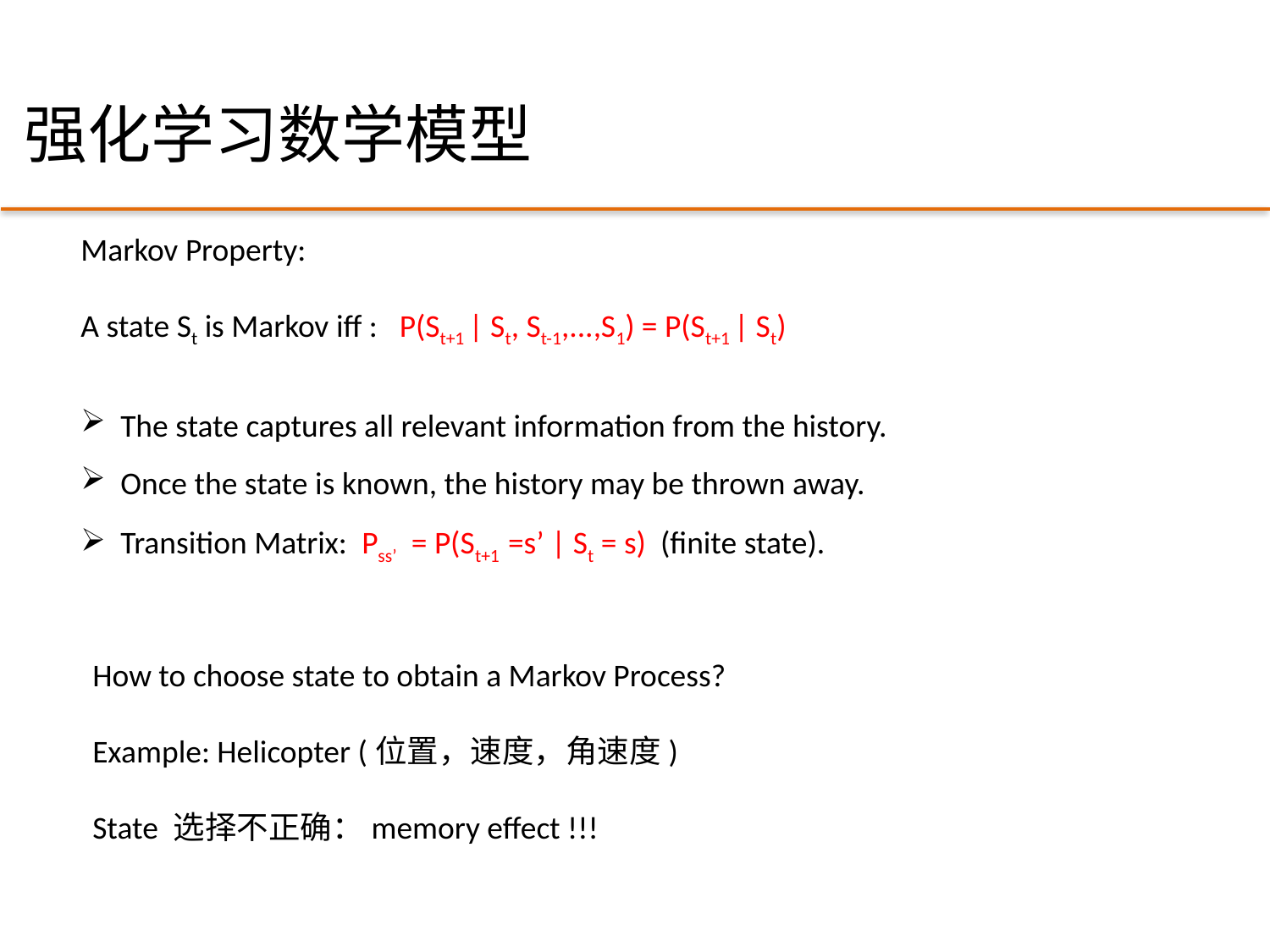

# 强化学习数学模型
Markov Property:

A state St is Markov iff :   P(St+1 | St, St-1,...,S1) = P(St+1 | St)

The state captures all relevant information from the history.
Once the state is known, the history may be thrown away.
Transition Matrix:  Pss’  = P(St+1  =s’ | St = s)  (finite state).
How to choose state to obtain a Markov Process?

Example: Helicopter (位置，速度，角速度)

State 选择不正确：memory effect !!!